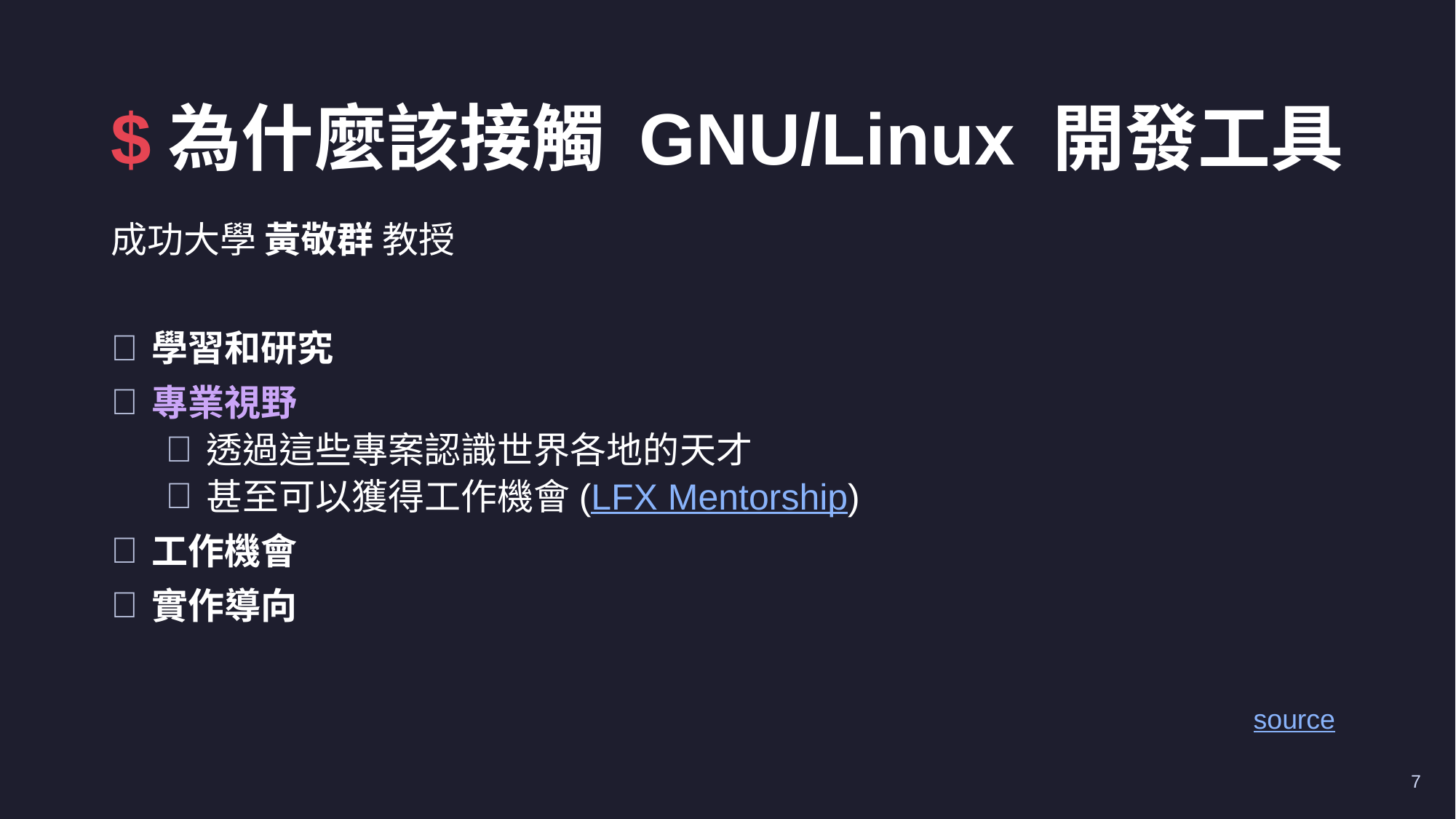

# $為什麼該接觸 GNU/Linux 開發工具
成功大學 黃敬群 教授

學習和研究
專業視野
透過這些專案認識世界各地的天才
甚至可以獲得工作機會(LFX Mentorship)
工作機會
實作導向
source
7